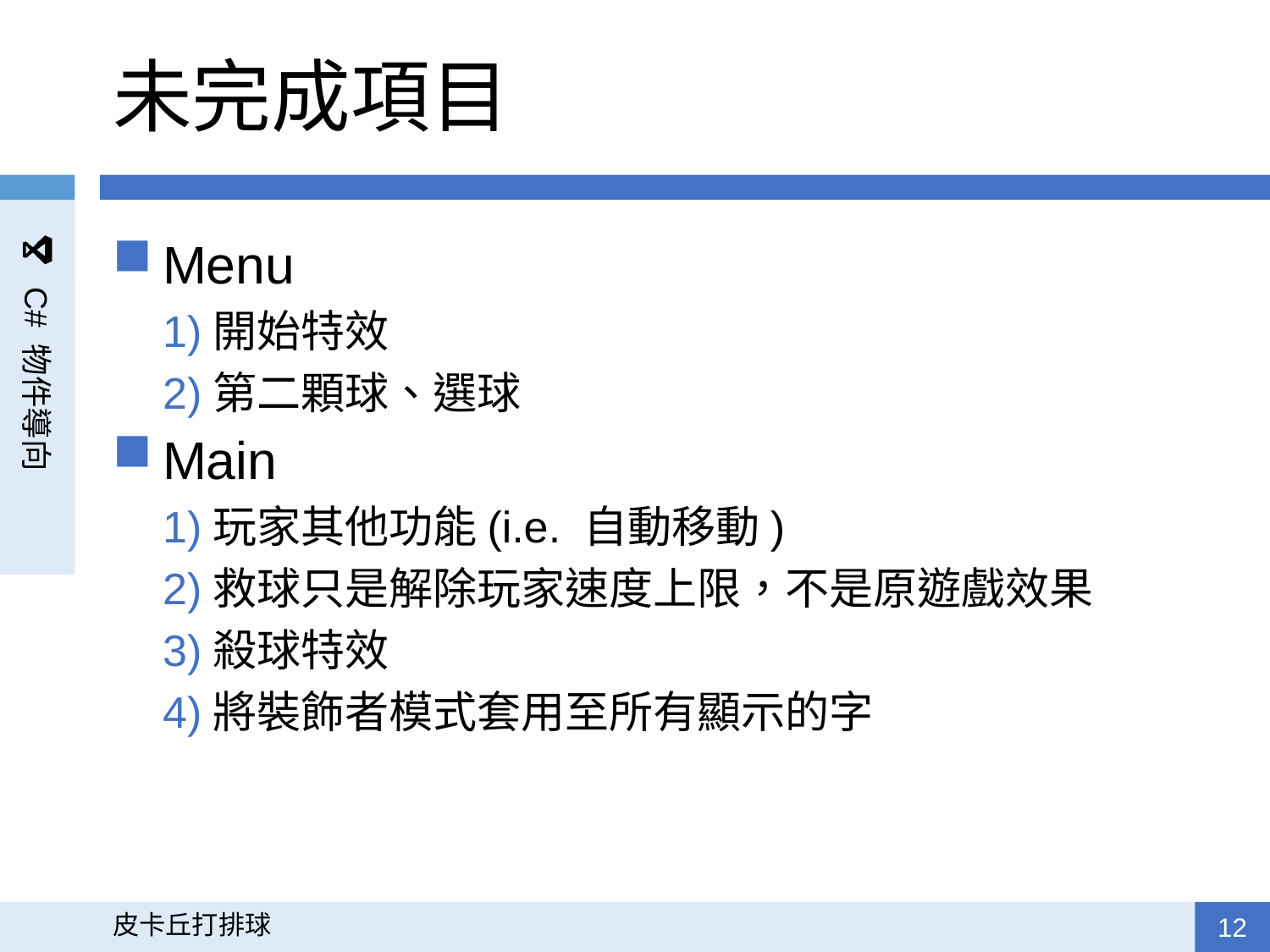

# 未完成項目
Menu
開始特效
第二顆球、選球
Main
玩家其他功能(i.e. 自動移動)
救球只是解除玩家速度上限，不是原遊戲效果
殺球特效
將裝飾者模式套用至所有顯示的字

12
皮卡丘打排球